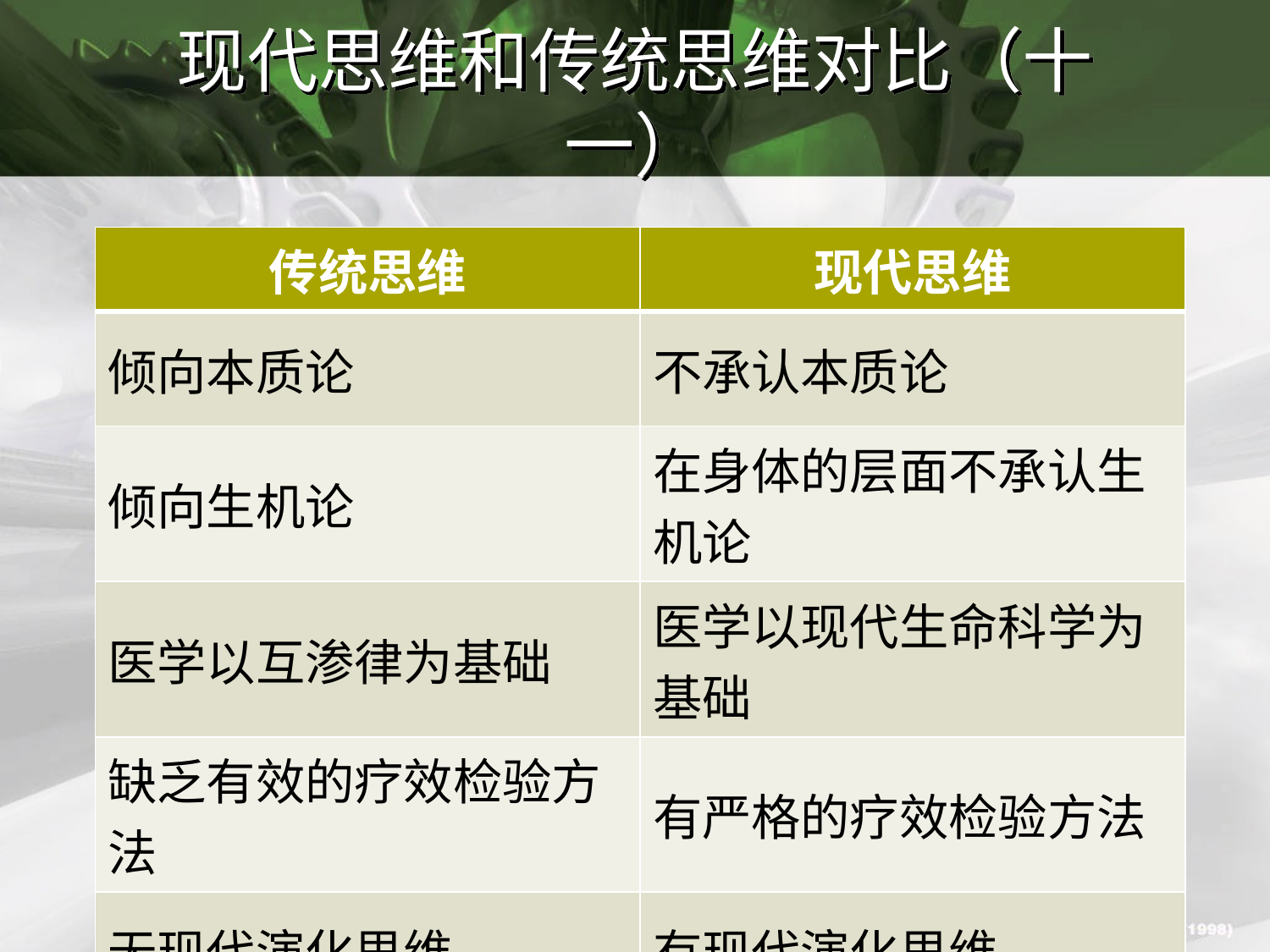

# 现代思维和传统思维对比（十一）
| 传统思维 | 现代思维 |
| --- | --- |
| 倾向本质论 | 不承认本质论 |
| 倾向生机论 | 在身体的层面不承认生机论 |
| 医学以互渗律为基础 | 医学以现代生命科学为基础 |
| 缺乏有效的疗效检验方法 | 有严格的疗效检验方法 |
| 无现代演化思维 | 有现代演化思维 |